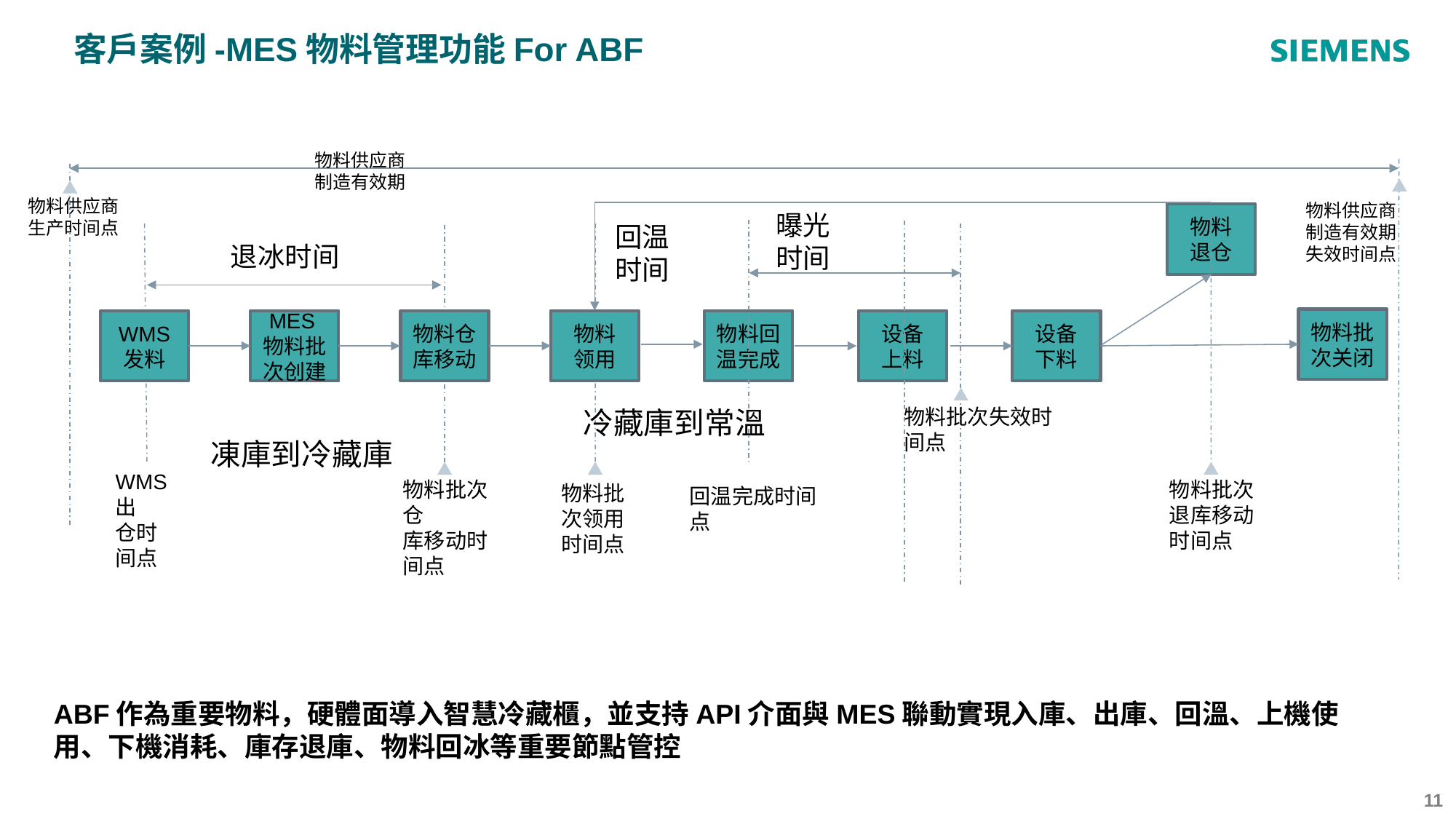

客戶案例-MES物料管理功能For ABF

物料供应商制造有效期

物料供应商生产时间点
物料供应商制造有效期失效时间点
曝光时间
物料
退仓
回温时间
退冰时间
物料批次关闭
MES物料批次创建
物料
领用
物料回温完成
设备
上料
设备
下料
物料仓库移动
WMS
发料

物料批次失效时间点
冷藏庫到常溫
凍庫到冷藏庫

WMS出
仓时间点
物料批次退库移动时间点
物料批次仓
库移动时间点
物料批次领用时间点
回温完成时间点
ABF作為重要物料，硬體面導入智慧冷藏櫃，並支持API介面與MES聯動實現入庫、出庫、回溫、上機使用、下機消耗、庫存退庫、物料回冰等重要節點管控
11